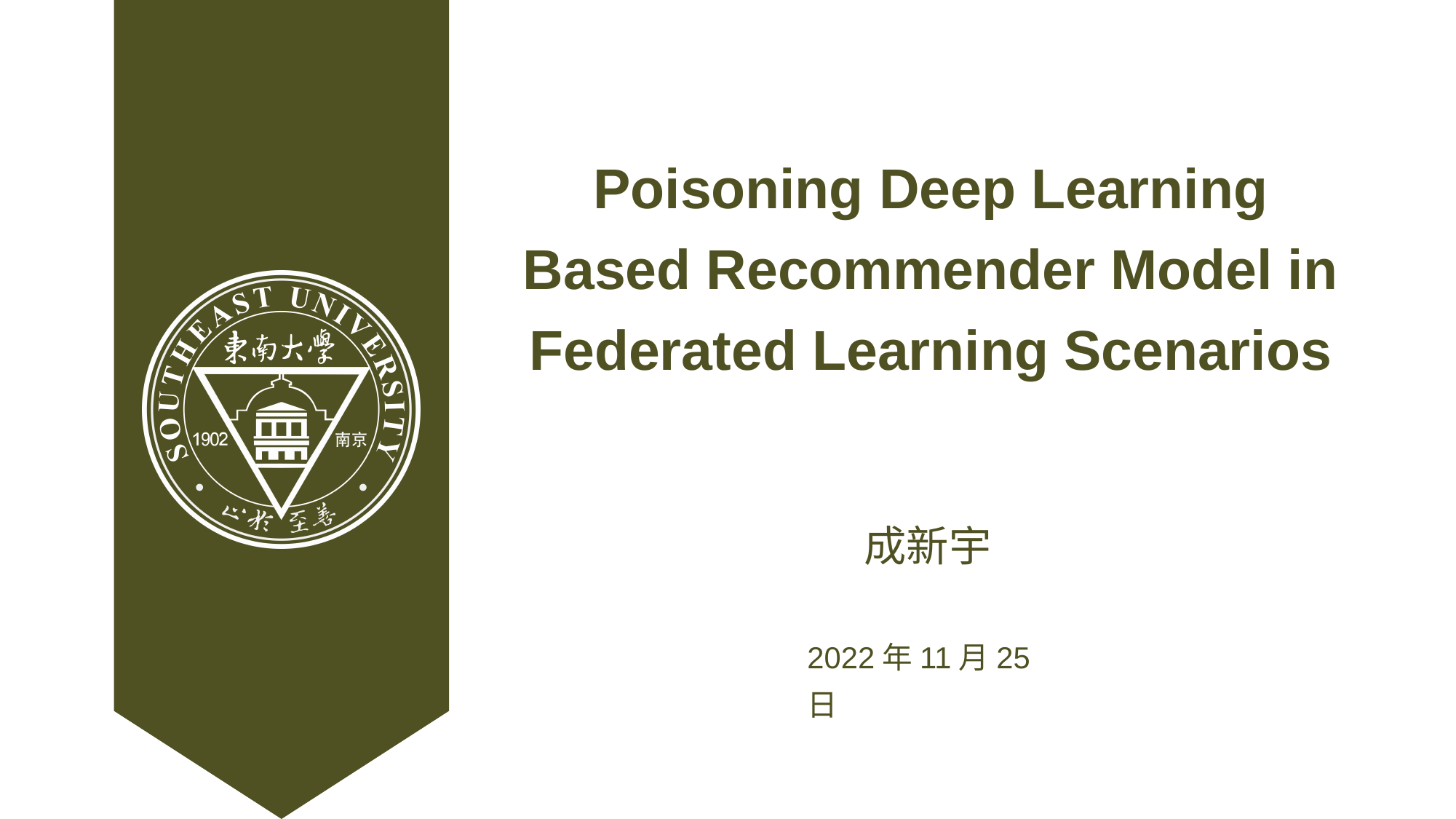

Poisoning Deep Learning Based Recommender Model in Federated Learning Scenarios
成新宇
2022年11月25日